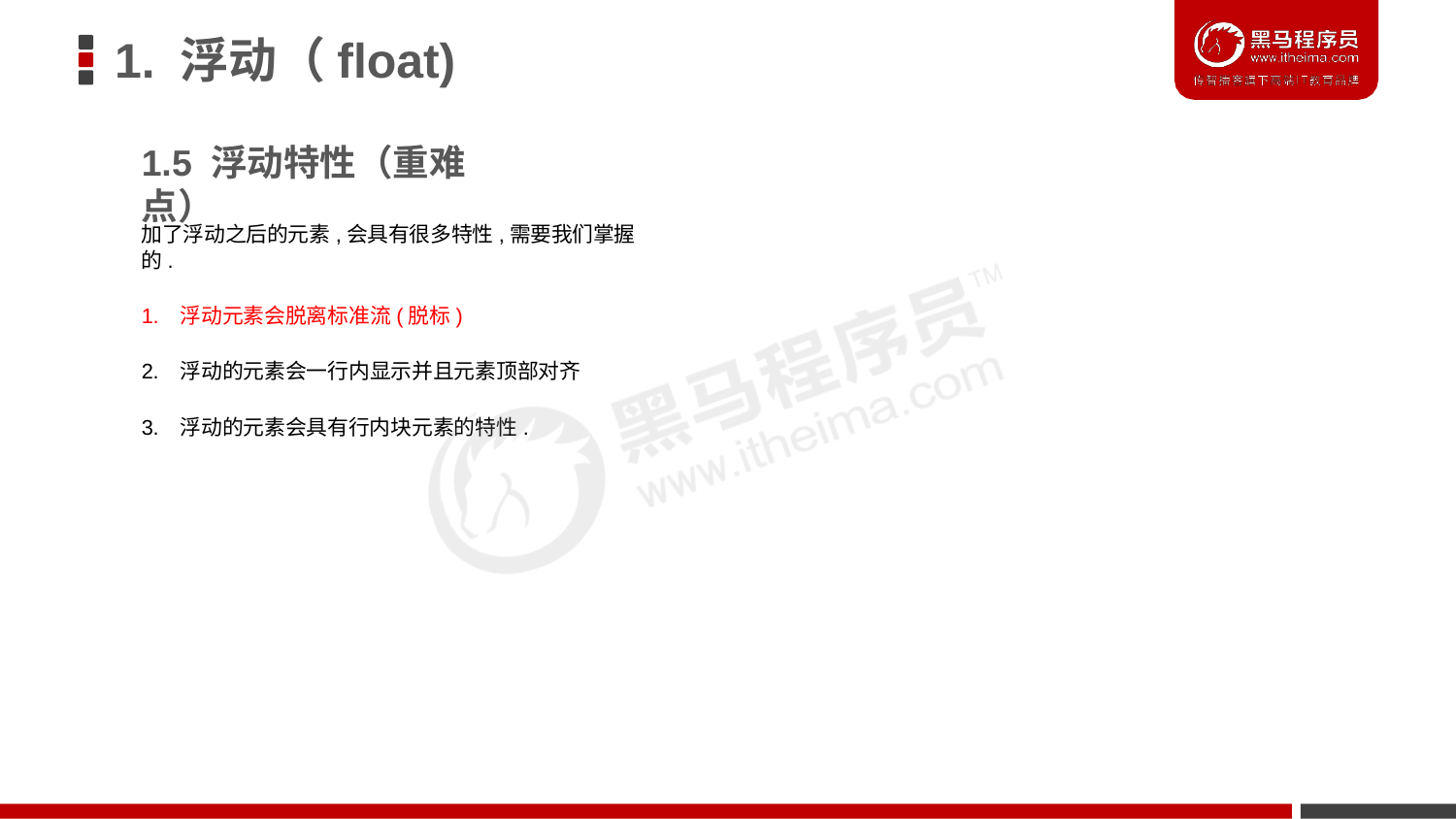

# 1. 浮动（float)
1.5 浮动特性（重难点）

加了浮动之后的元素,会具有很多特性,需要我们掌握的.

1.  浮动元素会脱离标准流(脱标)

2.  浮动的元素会一行内显示并且元素顶部对齐

3.  浮动的元素会具有行内块元素的特性.